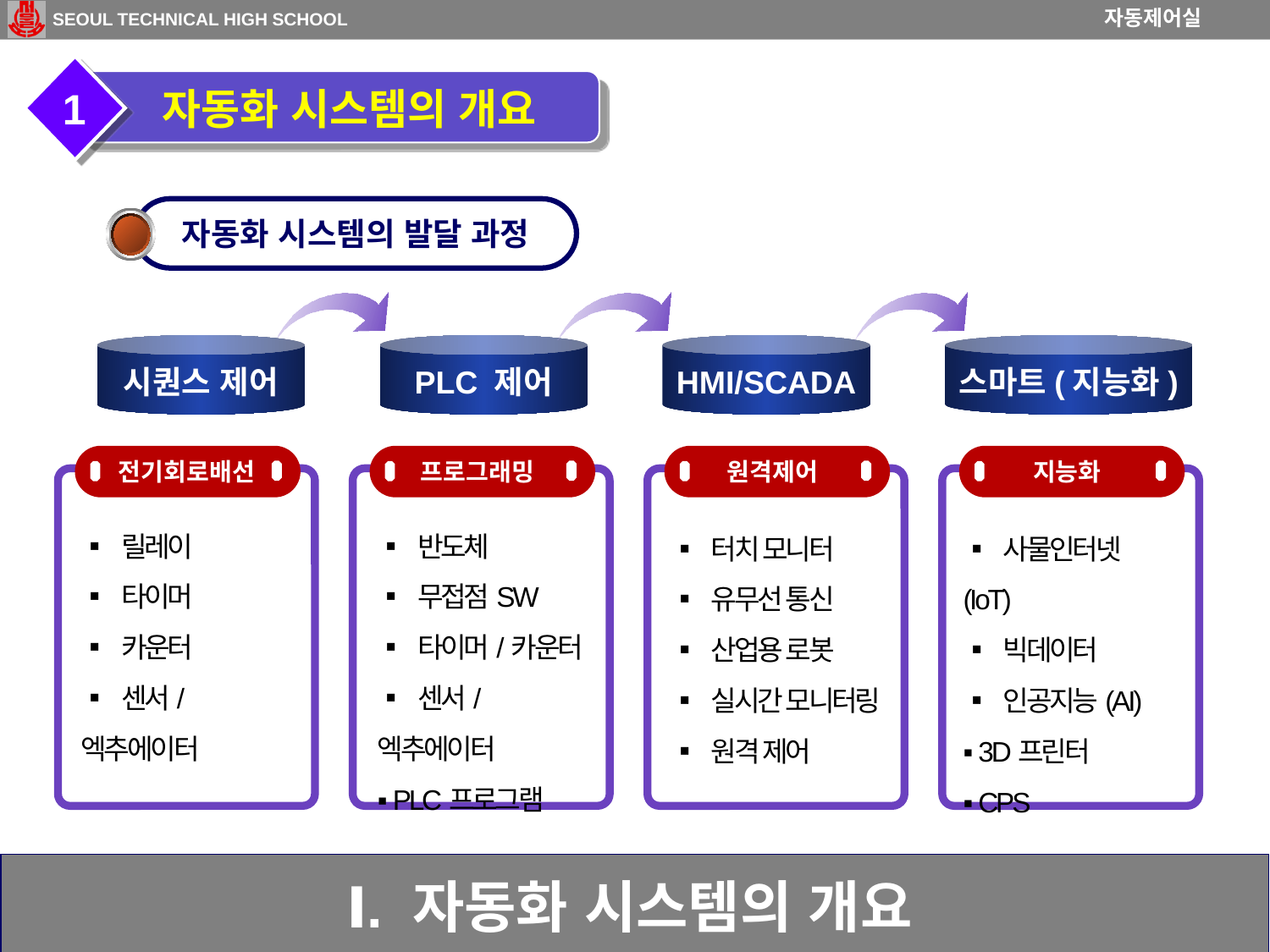

1

   자동화 시스템의 개요
자동화 시스템의 발달 과정

시퀀스 제어

PLC 제어

HMI/SCADA

스마트(지능화)

전기회로배선

▪ 릴레이
▪ 타이머
▪ 카운터
▪ 센서/엑추에이터

프로그래밍

▪ 반도체
▪ 무접점SW
▪ 타이머/카운터
▪ 센서/엑추에이터
▪ PLC프로그램

원격제어

▪ 터치 모니터
▪ 유무선 통신
▪ 산업용 로봇
▪ 실시간 모니터링
▪ 원격 제어

지능화

▪ 사물인터넷(IoT)
▪ 빅데이터
▪ 인공지능(AI)
▪ 3D프린터
▪ CPS